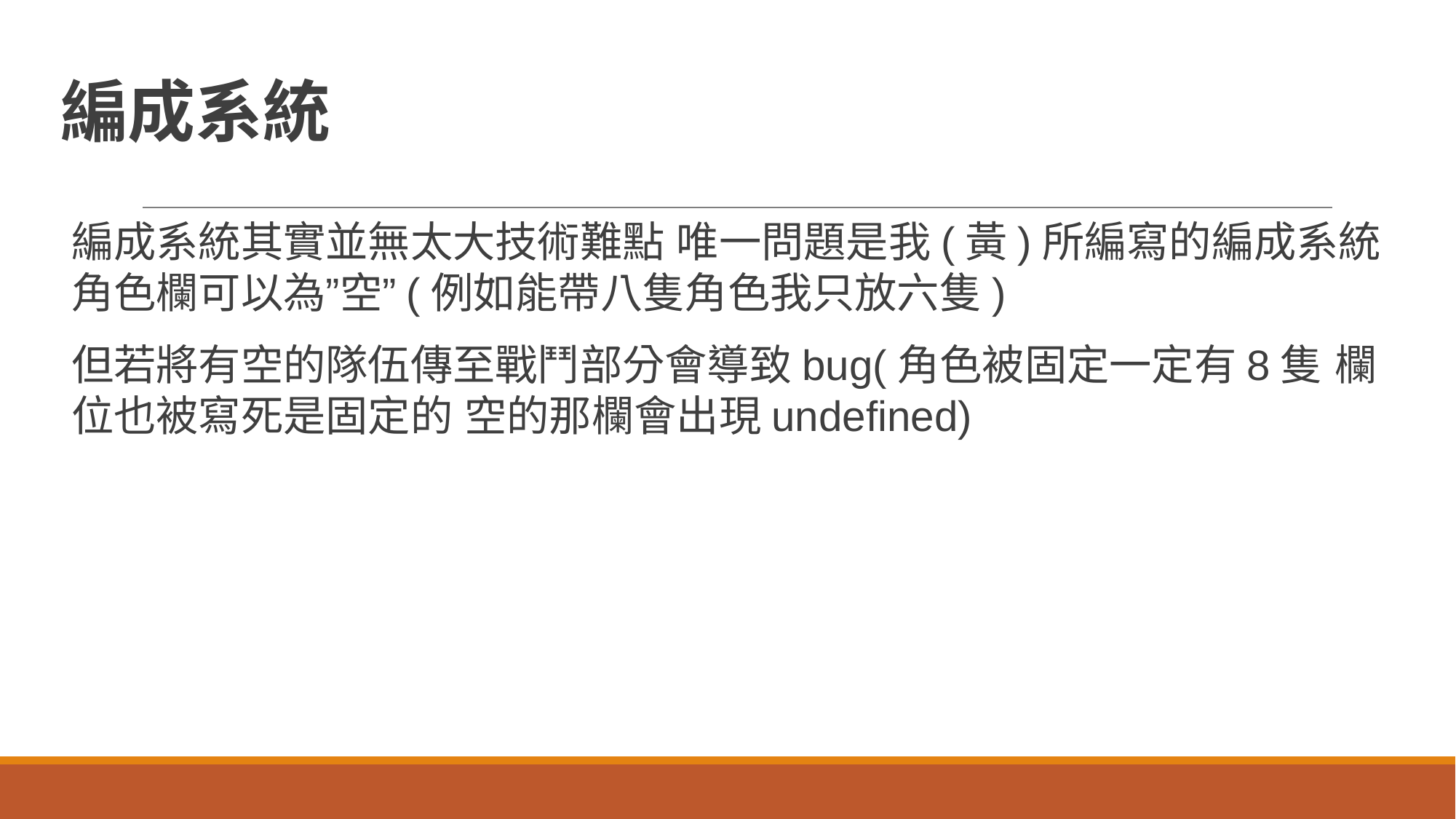

# 編成系統
編成系統其實並無太大技術難點 唯一問題是我(黃)所編寫的編成系統角色欄可以為”空”(例如能帶八隻角色我只放六隻)
但若將有空的隊伍傳至戰鬥部分會導致bug(角色被固定一定有8隻 欄位也被寫死是固定的 空的那欄會出現undefined)